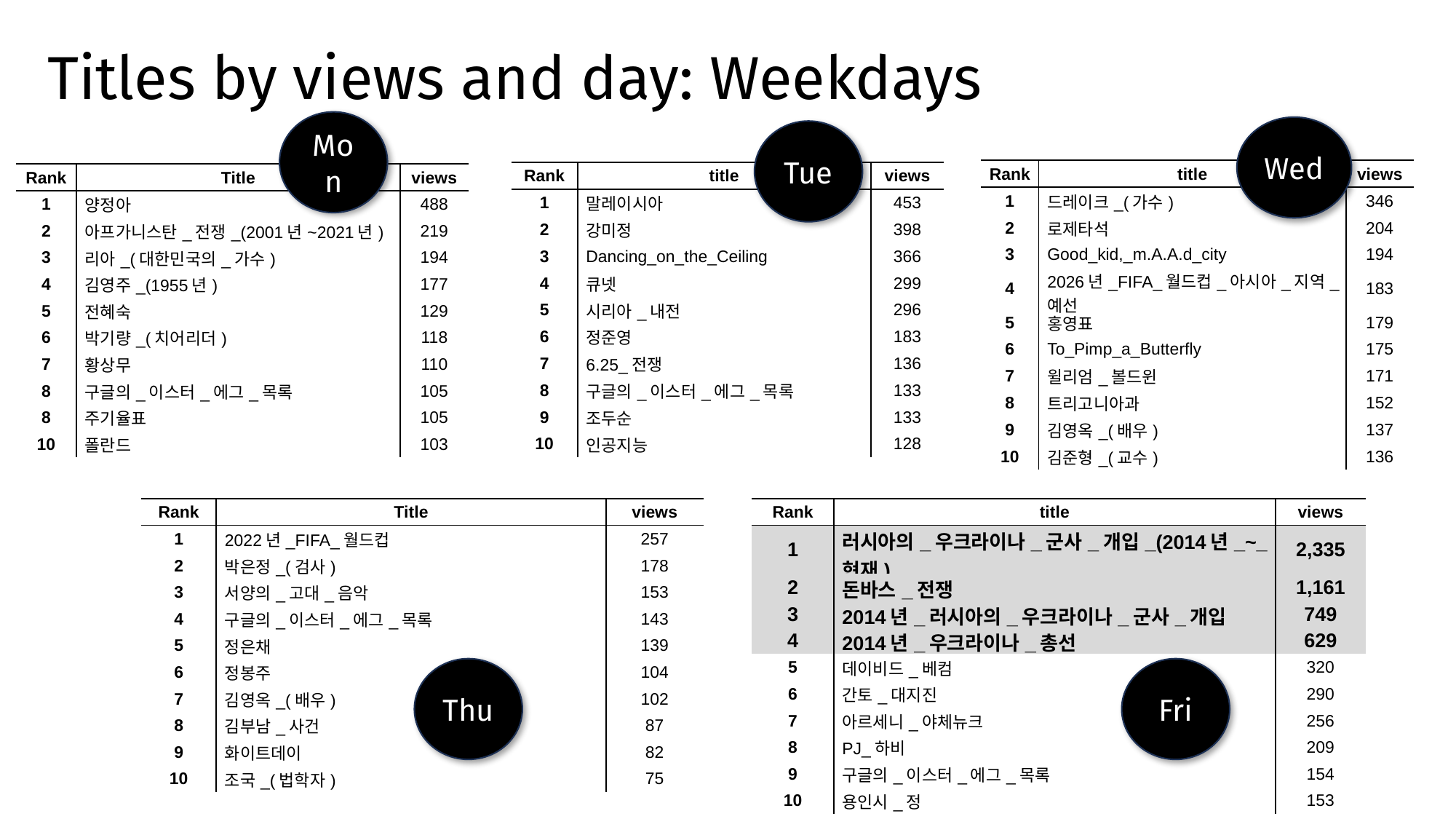

Titles by views and day: Weekdays
Mon
Wed
Tue
| Rank | title | views |
| --- | --- | --- |
| 1 | 드레이크\_(가수) | 346 |
| 2 | 로제타석 | 204 |
| 3 | Good\_kid,\_m.A.A.d\_city | 194 |
| 4 | 2026년\_FIFA\_월드컵\_아시아\_지역\_예선 | 183 |
| 5 | 홍영표 | 179 |
| 6 | To\_Pimp\_a\_Butterfly | 175 |
| 7 | 윌리엄\_볼드윈 | 171 |
| 8 | 트리고니아과 | 152 |
| 9 | 김영옥\_(배우) | 137 |
| 10 | 김준형\_(교수) | 136 |
| Rank | title | views |
| --- | --- | --- |
| 1 | 말레이시아 | 453 |
| 2 | 강미정 | 398 |
| 3 | Dancing\_on\_the\_Ceiling | 366 |
| 4 | 큐넷 | 299 |
| 5 | 시리아\_내전 | 296 |
| 6 | 정준영 | 183 |
| 7 | 6.25\_전쟁 | 136 |
| 8 | 구글의\_이스터\_에그\_목록 | 133 |
| 9 | 조두순 | 133 |
| 10 | 인공지능 | 128 |
| Rank | Title | views |
| --- | --- | --- |
| 1 | 양정아 | 488 |
| 2 | 아프가니스탄\_전쟁\_(2001년~2021년) | 219 |
| 3 | 리아\_(대한민국의\_가수) | 194 |
| 4 | 김영주\_(1955년) | 177 |
| 5 | 전혜숙 | 129 |
| 6 | 박기량\_(치어리더) | 118 |
| 7 | 황상무 | 110 |
| 8 | 구글의\_이스터\_에그\_목록 | 105 |
| 8 | 주기율표 | 105 |
| 10 | 폴란드 | 103 |
| Rank | Title | views |
| --- | --- | --- |
| 1 | 2022년\_FIFA\_월드컵 | 257 |
| 2 | 박은정\_(검사) | 178 |
| 3 | 서양의\_고대\_음악 | 153 |
| 4 | 구글의\_이스터\_에그\_목록 | 143 |
| 5 | 정은채 | 139 |
| 6 | 정봉주 | 104 |
| 7 | 김영옥\_(배우) | 102 |
| 8 | 김부남\_사건 | 87 |
| 9 | 화이트데이 | 82 |
| 10 | 조국\_(법학자) | 75 |
| Rank | title | views |
| --- | --- | --- |
| 1 | 러시아의\_우크라이나\_군사\_개입\_(2014년\_~\_현재) | 2,335 |
| 2 | 돈바스\_전쟁 | 1,161 |
| 3 | 2014년\_러시아의\_우크라이나\_군사\_개입 | 749 |
| 4 | 2014년\_우크라이나\_총선 | 629 |
| 5 | 데이비드\_베컴 | 320 |
| 6 | 간토\_대지진 | 290 |
| 7 | 아르세니\_야체뉴크 | 256 |
| 8 | PJ\_하비 | 209 |
| 9 | 구글의\_이스터\_에그\_목록 | 154 |
| 10 | 용인시\_정 | 153 |
Thu
Fri